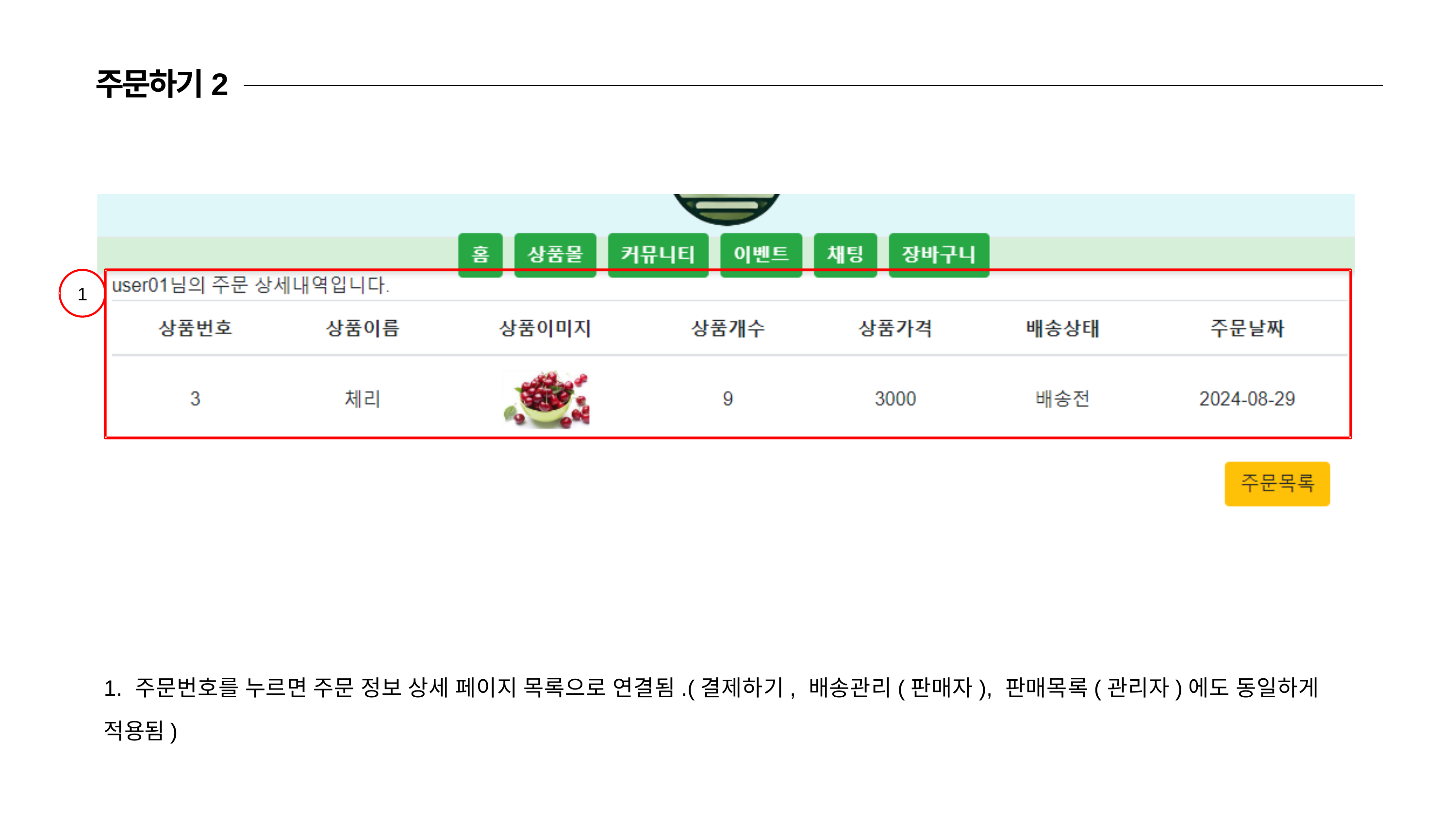

주문하기2

1

1. 주문번호를 누르면 주문 정보 상세 페이지 목록으로 연결됨.(결제하기, 배송관리(판매자), 판매목록(관리자)에도 동일하게 적용됨)